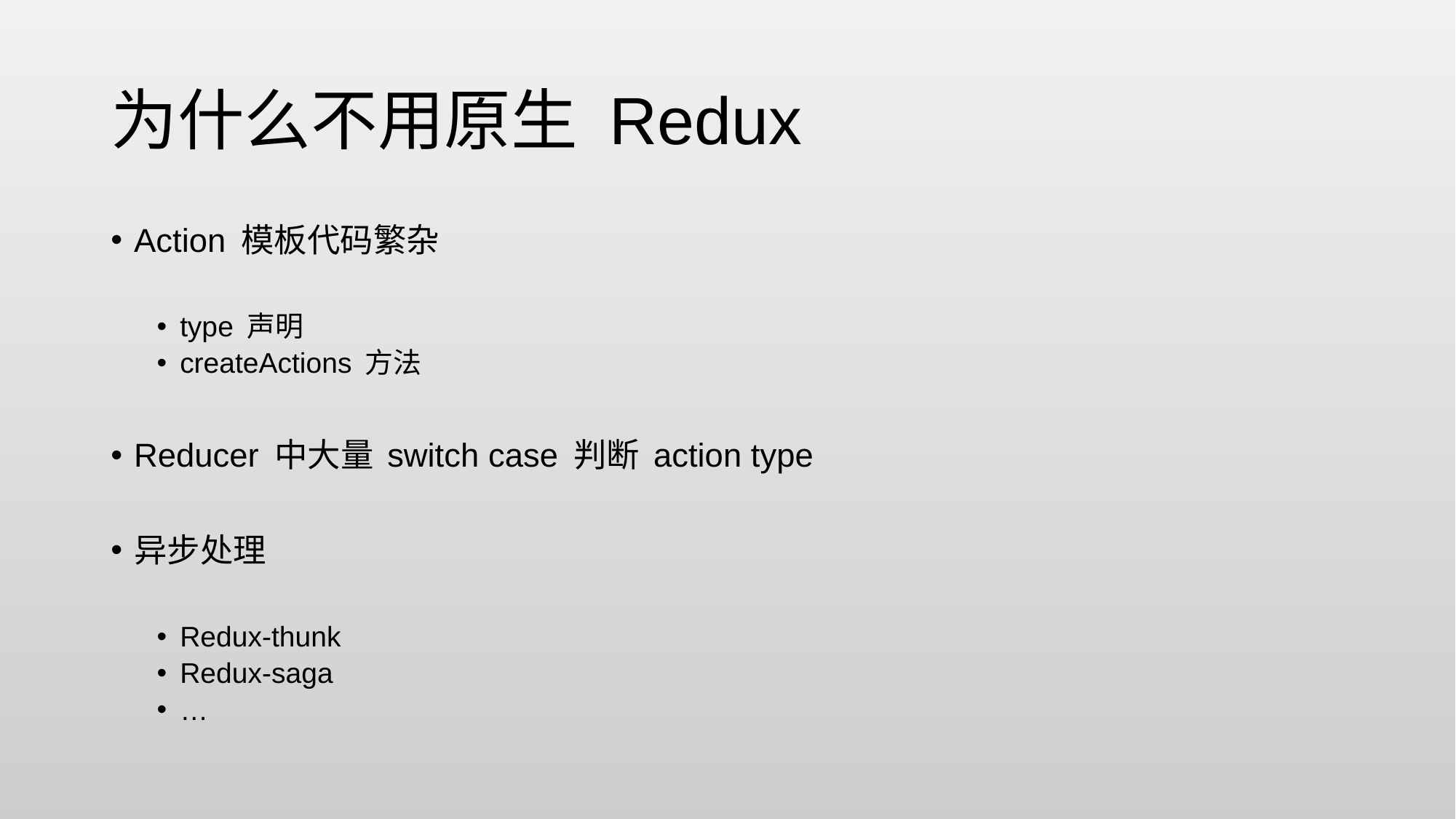

# 为什么不用原生 Redux
Action 模板代码繁杂

type 声明
createActions 方法

Reducer 中大量 switch case 判断 action type

异步处理

Redux-thunk
Redux-saga
…